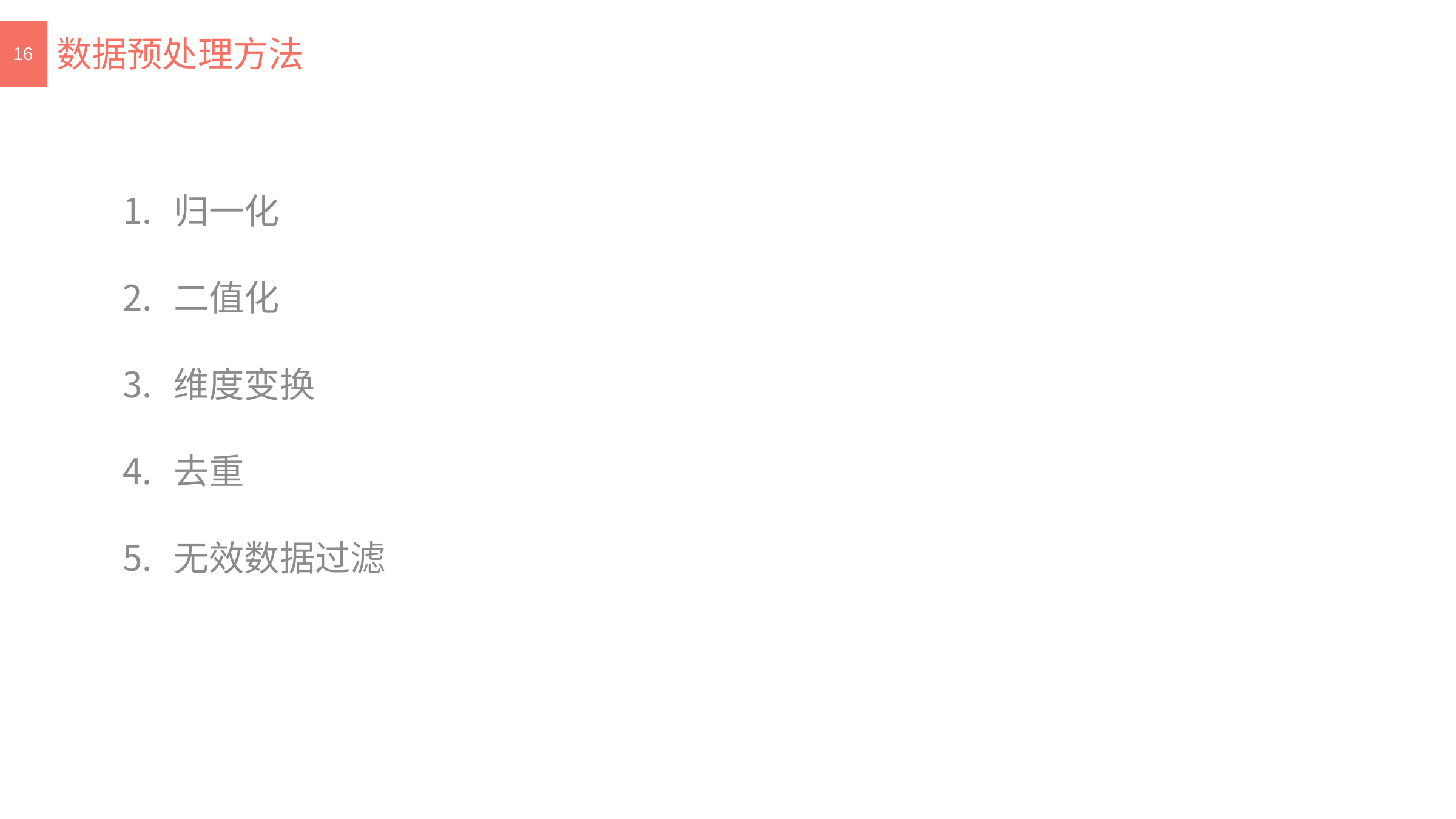

# 数据预处理方法
16
归一化

二值化

维度变换

去重

无效数据过滤